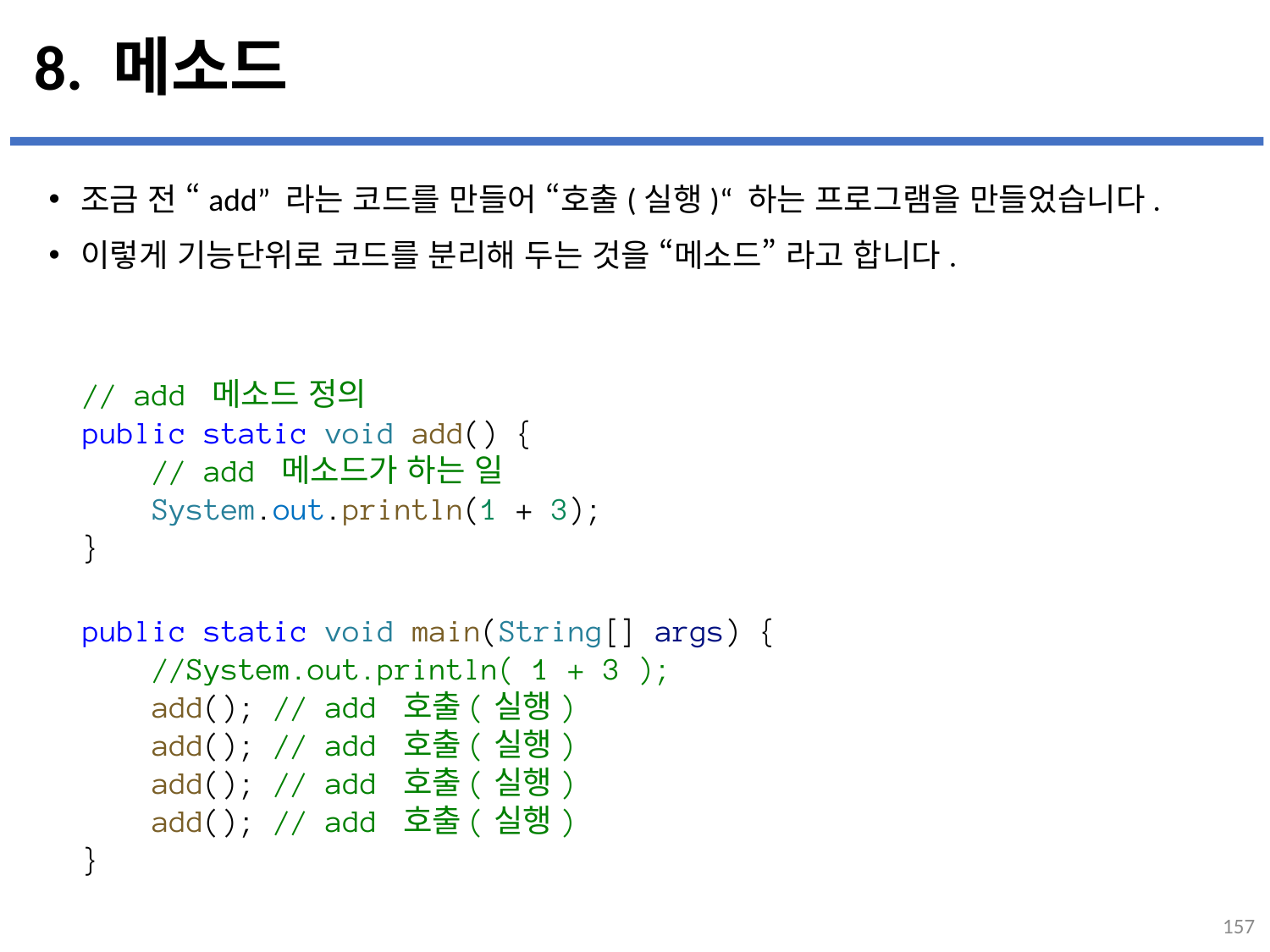

# 8. 메소드
조금 전 “add” 라는 코드를 만들어 “호출(실행)“ 하는 프로그램을 만들었습니다.
이렇게 기능단위로 코드를 분리해 두는 것을 “메소드” 라고 합니다.
...

설명
// add 메소드 정의
public static void add() {
    // add 메소드가 하는 일
    System.out.println(1 + 3);
}
public static void main(String[] args) {
    //System.out.println( 1 + 3 );
    add(); // add 호출(실행)
    add(); // add 호출(실행)
    add(); // add 호출(실행)
    add(); // add 호출(실행)
}
157